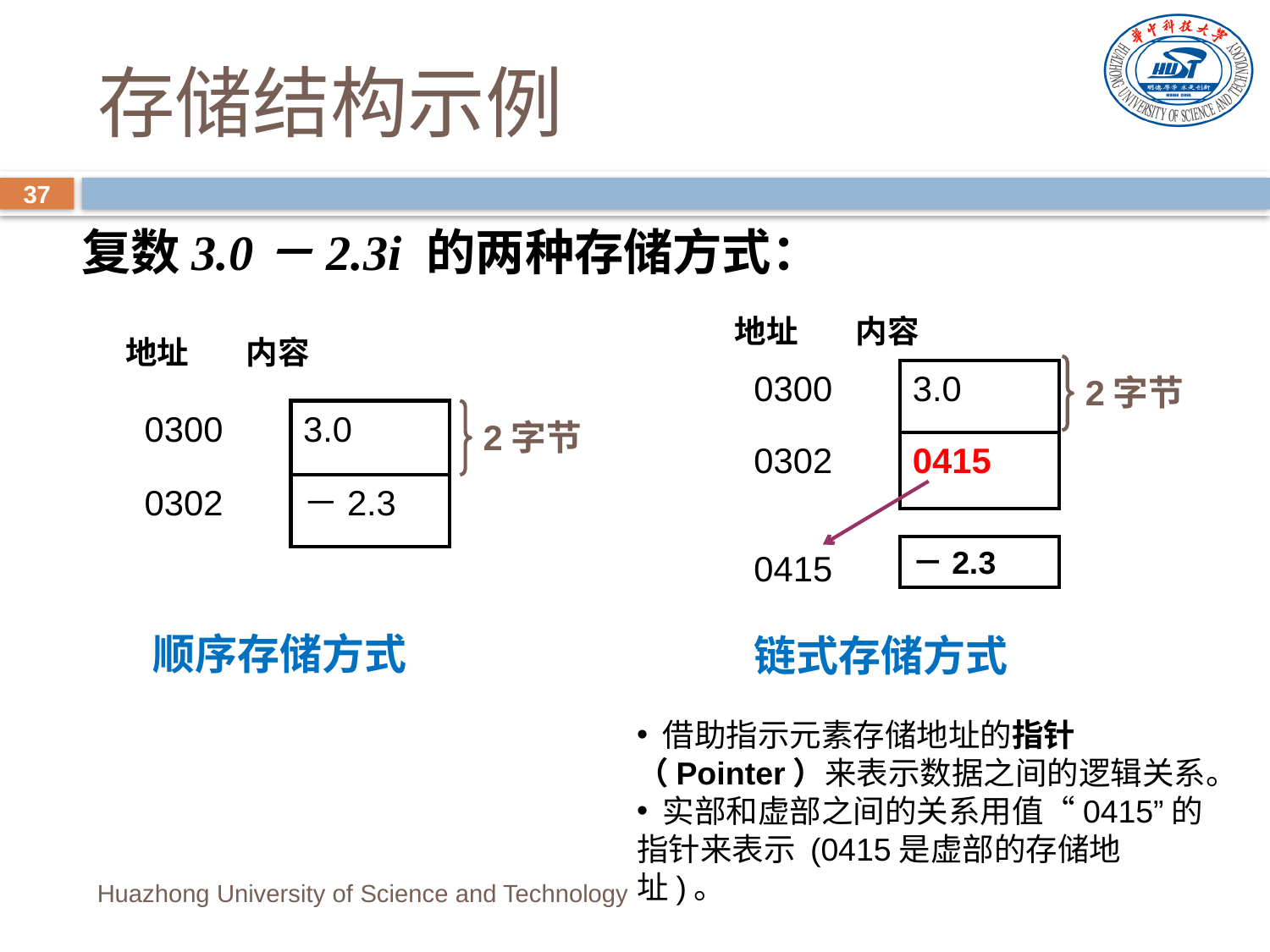

# 存储结构示例
37
复数3.0－2.3i 的两种存储方式：
           地址        内容
           地址        内容
2字节

0300
3.0
0302
0415
－2.3
0415
2字节
0300
3.0
0302
－2.3

顺序存储方式
链式存储方式
 借助指示元素存储地址的指针 （Pointer）来表示数据之间的逻辑关系。
 实部和虚部之间的关系用值“0415”的指针来表示 (0415是虚部的存储地址)。
Huazhong University of Science and Technology